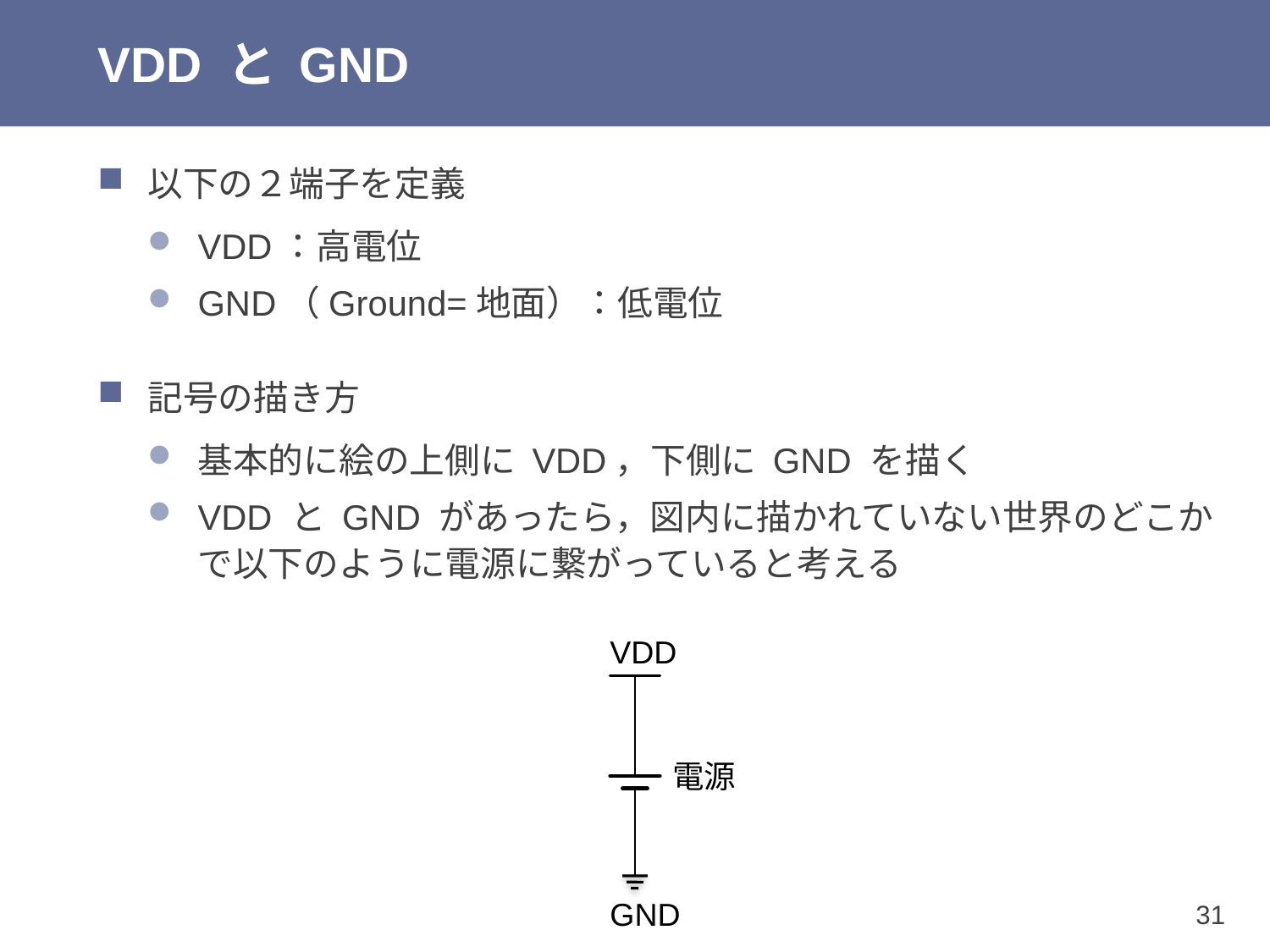

# VDD と GND
以下の２端子を定義
VDD：高電位
GND（Ground=地面）：低電位
記号の描き方
基本的に絵の上側に VDD，下側に GND を描く
VDD と GND があったら，図内に描かれていない世界のどこかで以下のように電源に繋がっていると考える
VDD
電源
GND